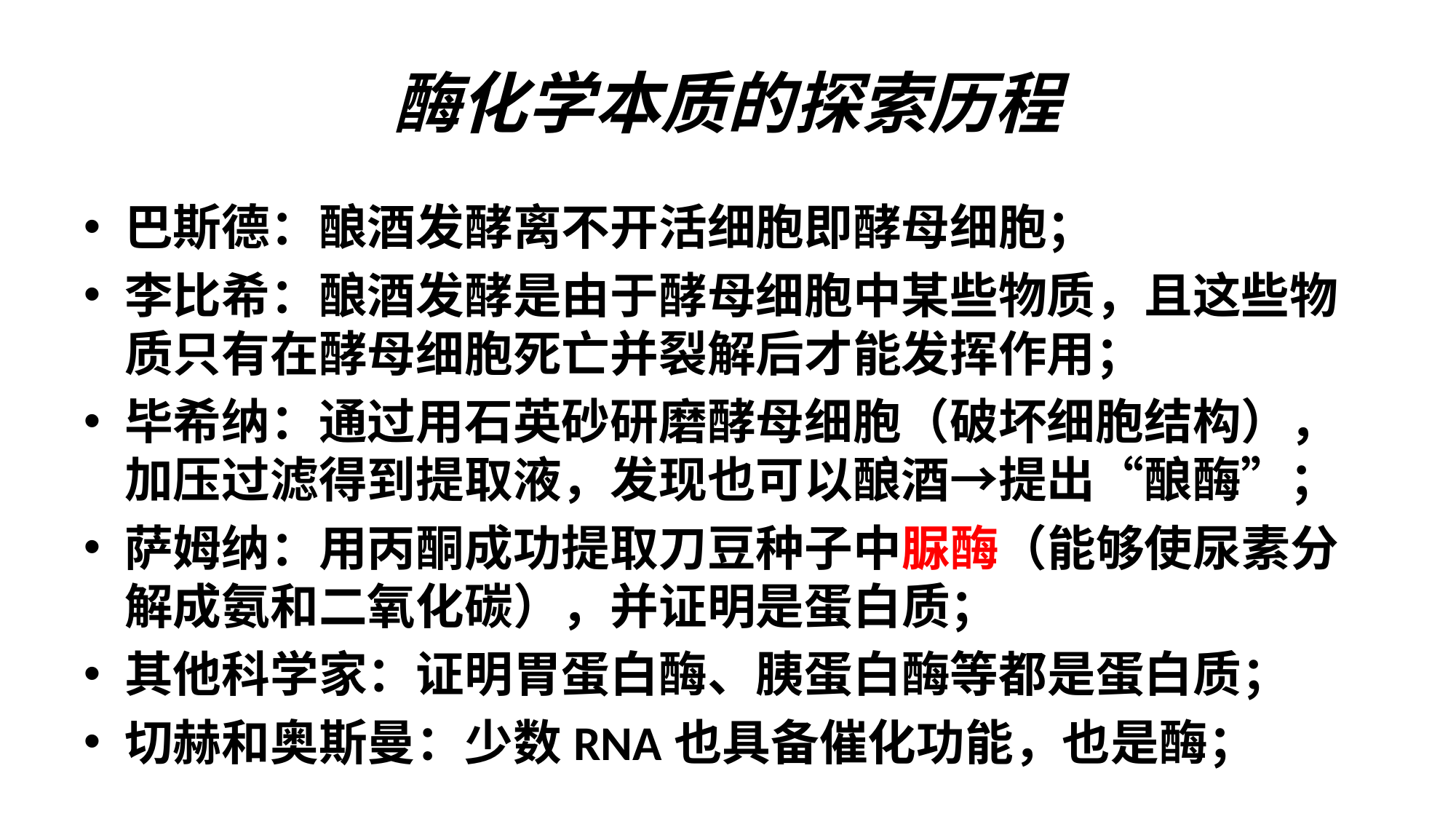

# 酶化学本质的探索历程
巴斯德：酿酒发酵离不开活细胞即酵母细胞；
李比希：酿酒发酵是由于酵母细胞中某些物质，且这些物质只有在酵母细胞死亡并裂解后才能发挥作用；
毕希纳：通过用石英砂研磨酵母细胞（破坏细胞结构），加压过滤得到提取液，发现也可以酿酒→提出“酿酶”；
萨姆纳：用丙酮成功提取刀豆种子中脲酶（能够使尿素分解成氨和二氧化碳），并证明是蛋白质；
其他科学家：证明胃蛋白酶、胰蛋白酶等都是蛋白质；
切赫和奥斯曼：少数RNA也具备催化功能，也是酶；